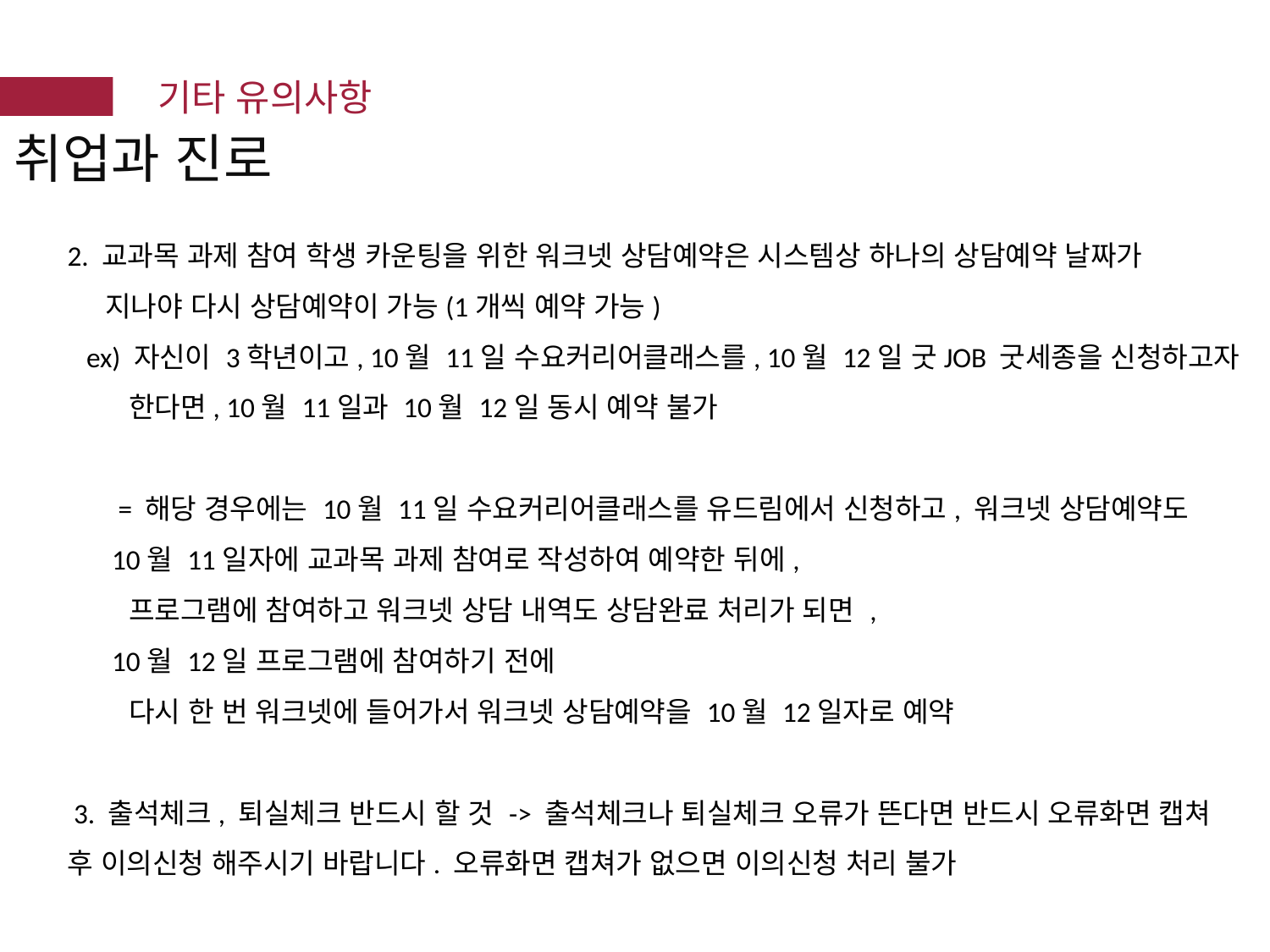

취업과 진로
기타 유의사항

2. 교과목 과제 참여 학생 카운팅을 위한 워크넷 상담예약은 시스템상 하나의 상담예약 날짜가
    지나야 다시 상담예약이 가능(1개씩 예약 가능)
   ex) 자신이 3학년이고, 10월 11일 수요커리어클래스를, 10월 12일 굿JOB 굿세종을 신청하고자
       한다면, 10월 11일과 10월 12일 동시 예약 불가

        = 해당 경우에는 10월 11일 수요커리어클래스를 유드림에서 신청하고, 워크넷 상담예약도
       10월 11일자에 교과목 과제 참여로 작성하여 예약한 뒤에,
       프로그램에 참여하고 워크넷 상담 내역도 상담완료 처리가 되면 ,
       10월 12일 프로그램에 참여하기 전에
       다시 한 번 워크넷에 들어가서 워크넷 상담예약을 10월 12일자로 예약

 3. 출석체크, 퇴실체크 반드시 할 것 -> 출석체크나 퇴실체크 오류가 뜬다면 반드시 오류화면 캡쳐 후 이의신청 해주시기 바랍니다. 오류화면 캡쳐가 없으면 이의신청 처리 불가